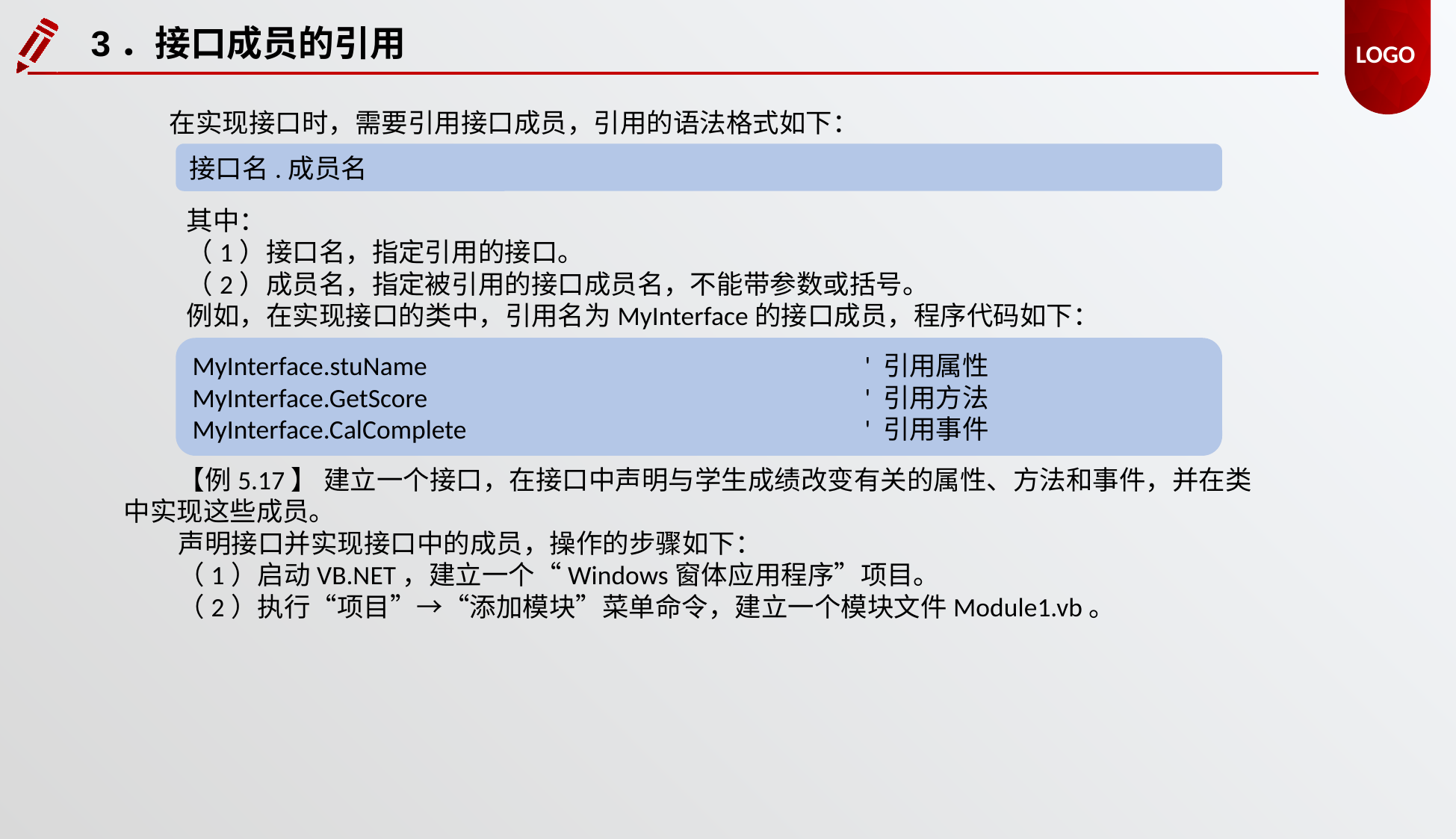

3．接口成员的引用
在实现接口时，需要引用接口成员，引用的语法格式如下：
接口名.成员名
其中：
（1）接口名，指定引用的接口。
（2）成员名，指定被引用的接口成员名，不能带参数或括号。
例如，在实现接口的类中，引用名为MyInterface的接口成员，程序代码如下：
MyInterface.stuName				' 引用属性
MyInterface.GetScore				' 引用方法
MyInterface.CalComplete				' 引用事件
【例5.17】 建立一个接口，在接口中声明与学生成绩改变有关的属性、方法和事件，并在类中实现这些成员。
声明接口并实现接口中的成员，操作的步骤如下：
（1）启动VB.NET，建立一个“Windows窗体应用程序”项目。
（2）执行“项目”→“添加模块”菜单命令，建立一个模块文件Module1.vb。